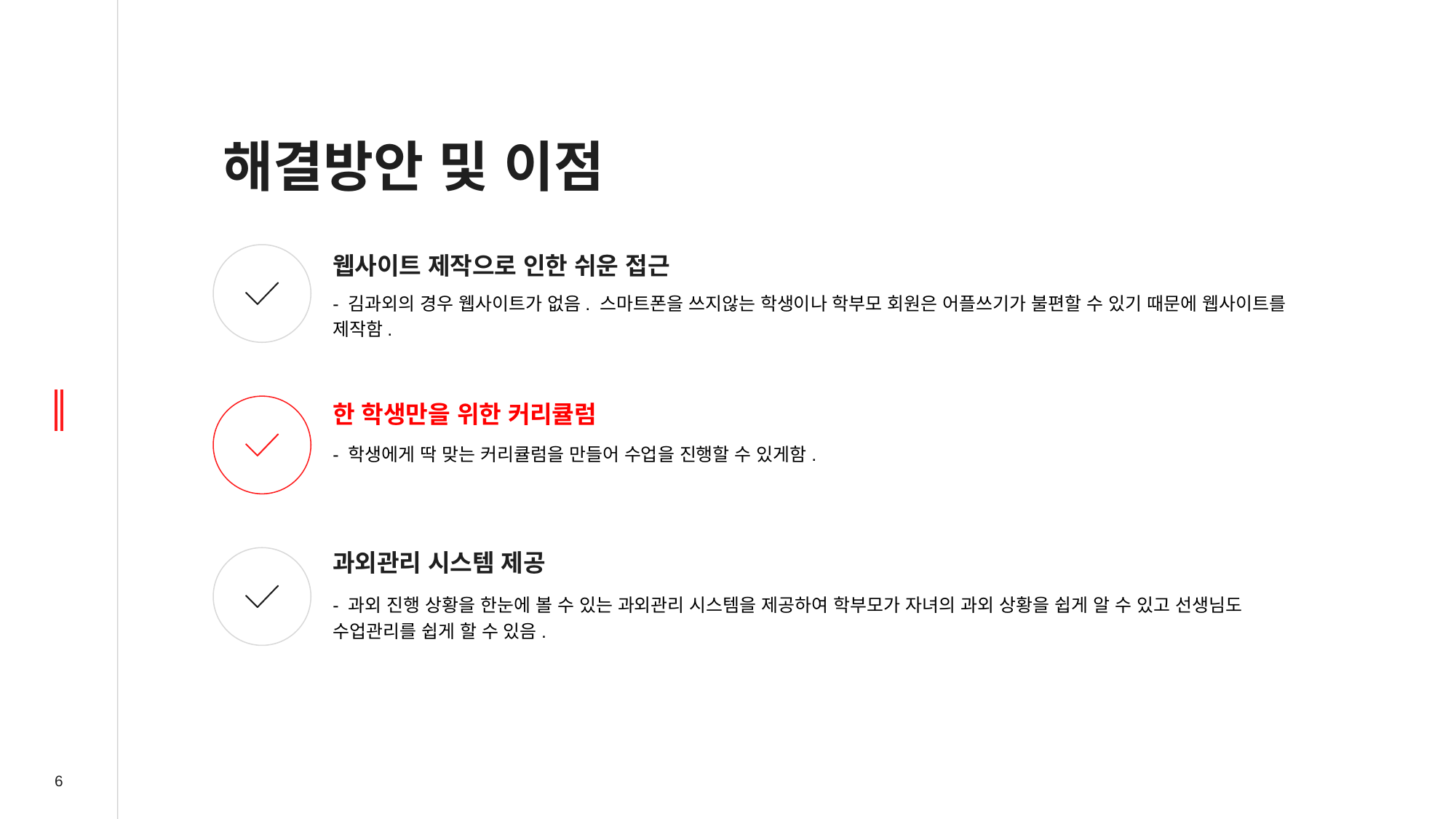

해결방안 및 이점

웹사이트 제작으로 인한 쉬운 접근

- 김과외의 경우 웹사이트가 없음. 스마트폰을 쓰지않는 학생이나 학부모 회원은 어플쓰기가 불편할 수 있기 때문에 웹사이트를 제작함.

한 학생만을 위한 커리큘럼
- 학생에게 딱 맞는 커리큘럼을 만들어 수업을 진행할 수 있게함.

과외관리 시스템 제공
- 과외 진행 상황을 한눈에 볼 수 있는 과외관리 시스템을 제공하여 학부모가 자녀의 과외 상황을 쉽게 알 수 있고 선생님도 수업관리를 쉽게 할 수 있음.

6